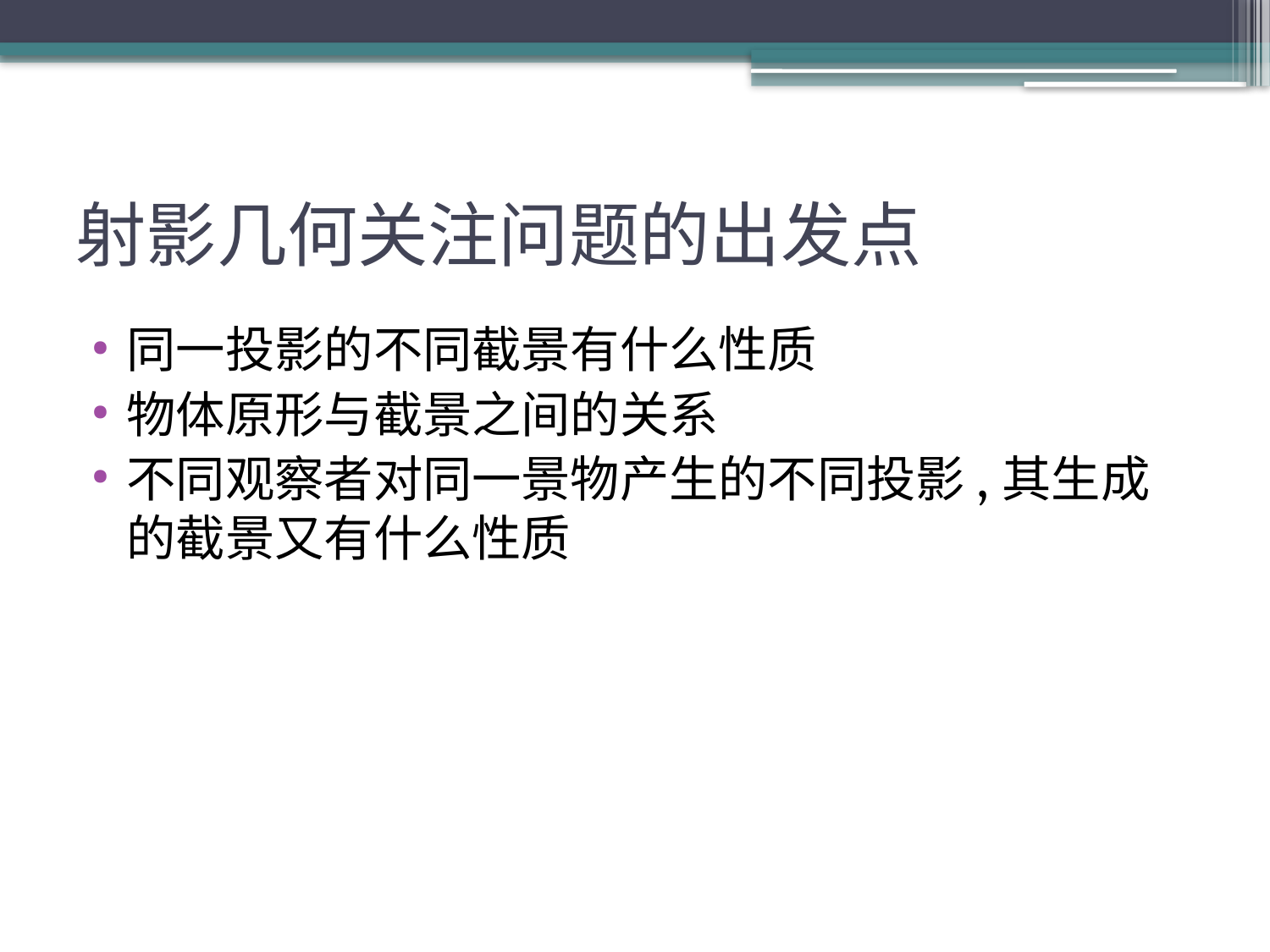

# 射影几何关注问题的出发点
同一投影的不同截景有什么性质
物体原形与截景之间的关系
不同观察者对同一景物产生的不同投影,其生成的截景又有什么性质